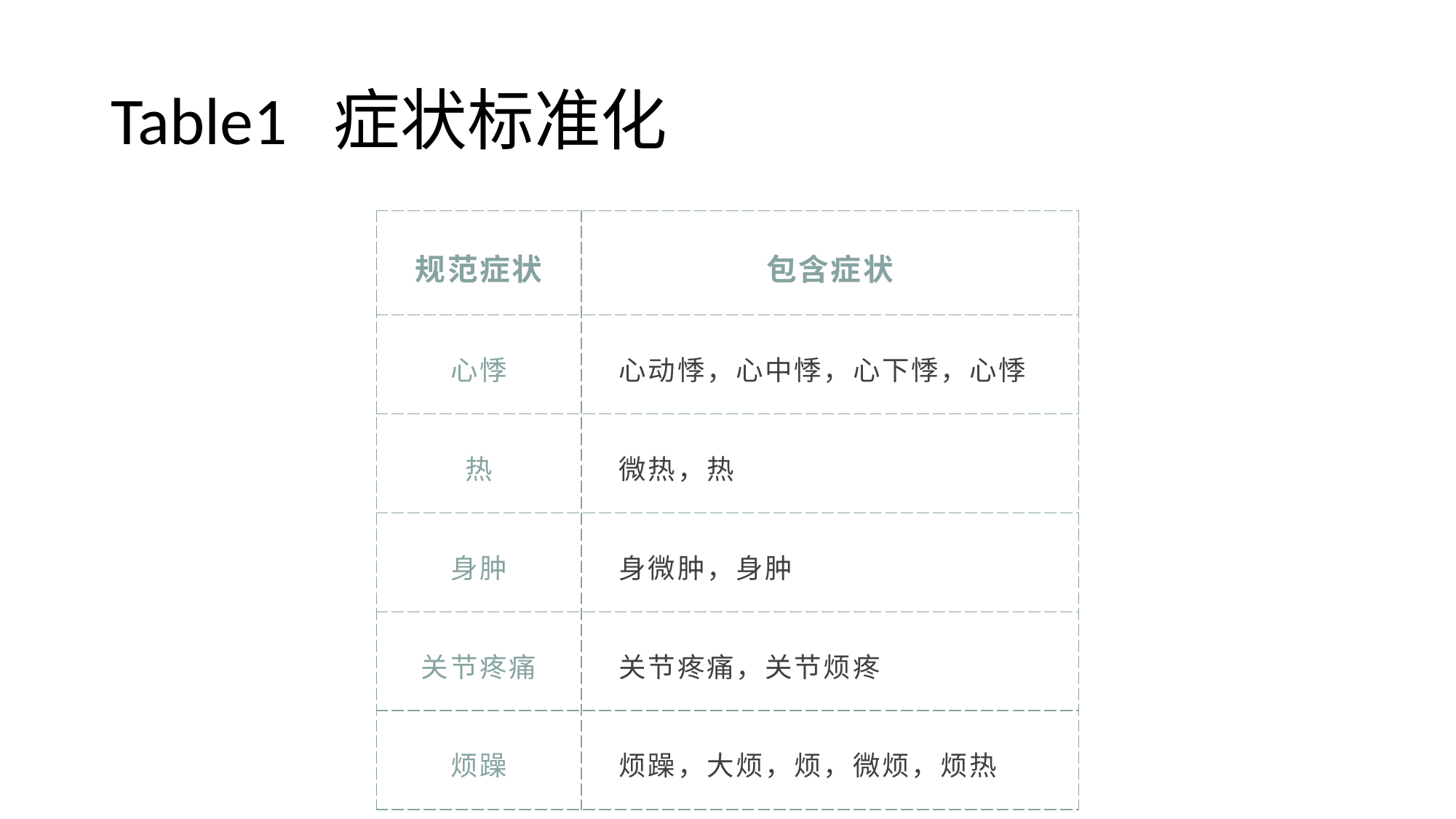

# Table1  症状标准化
| 规范症状 | 包含症状 |
| --- | --- |
| 心悸 | 心动悸，心中悸，心下悸，心悸 |
| 热 | 微热，热 |
| 身肿 | 身微肿，身肿 |
| 关节疼痛 | 关节疼痛，关节烦疼 |
| 烦躁 | 烦躁，大烦，烦，微烦，烦热 |